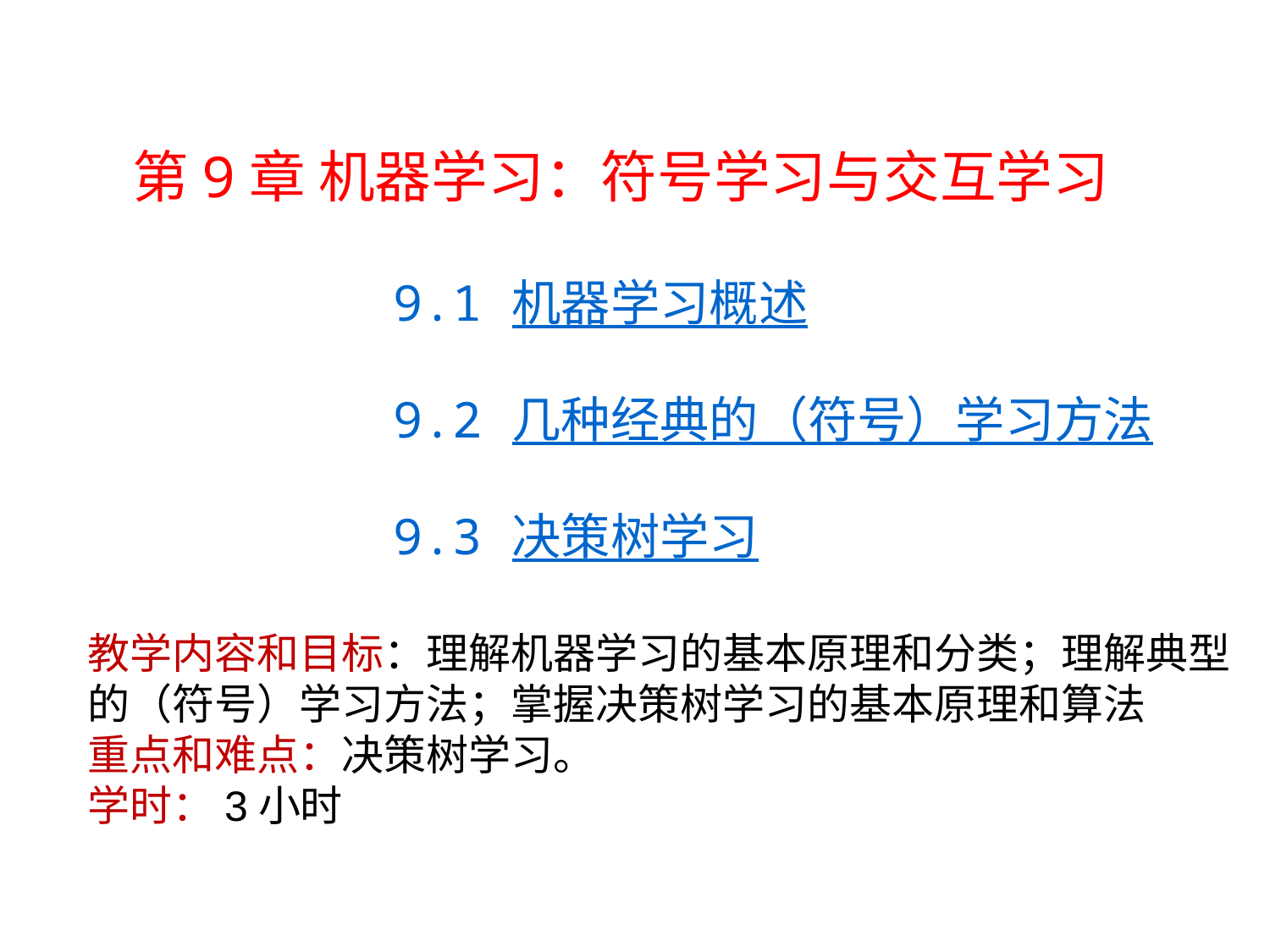

第9章 机器学习：符号学习与交互学习
           9.1 机器学习概述
           9.2 几种经典的（符号）学习方法
           9.3 决策树学习

教学内容和目标：理解机器学习的基本原理和分类；理解典型的（符号）学习方法；掌握决策树学习的基本原理和算法
重点和难点：决策树学习。
学时：3小时